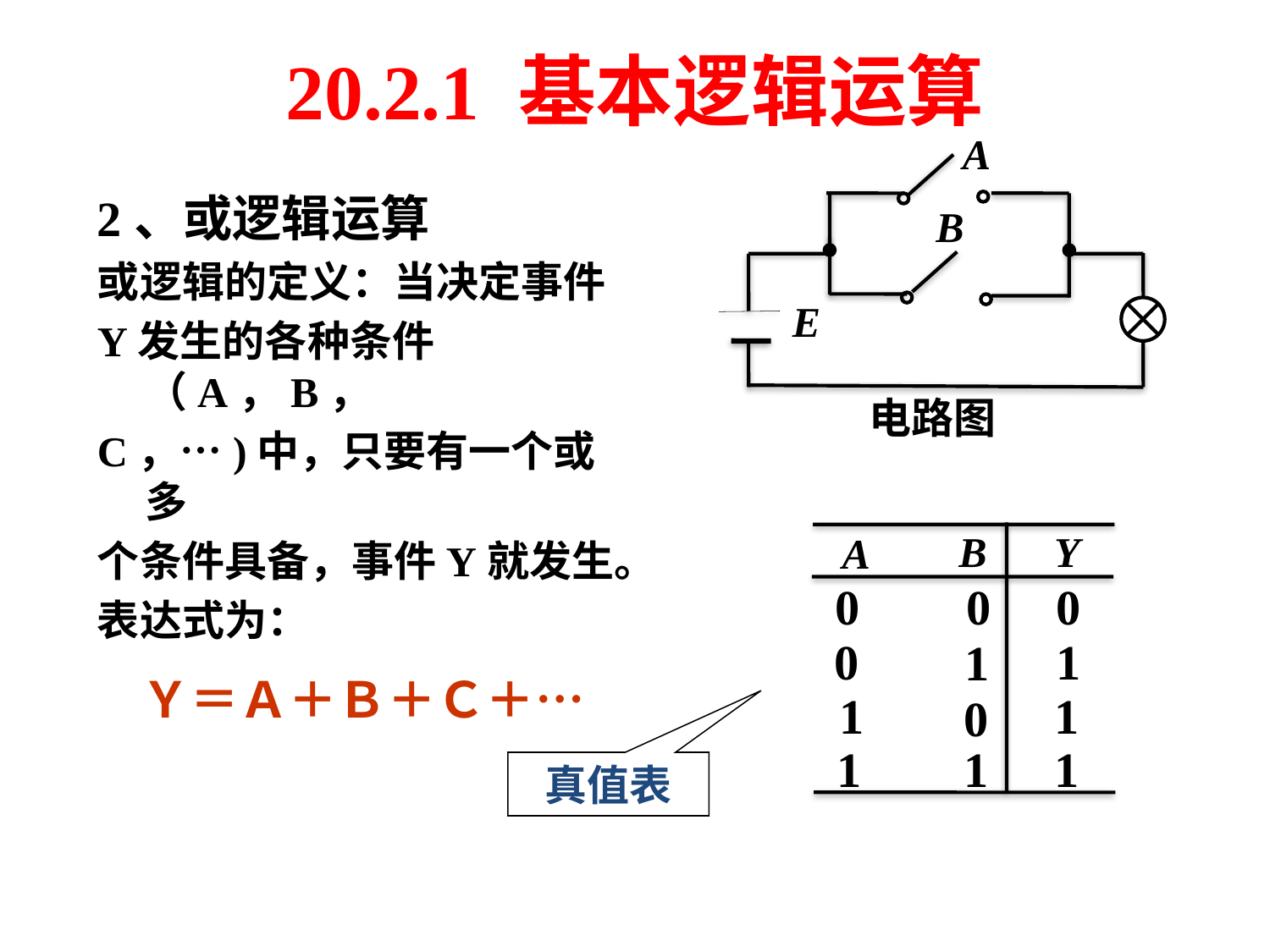

# 20.2.1 基本逻辑运算
A

B

电路图
E

2、或逻辑运算
或逻辑的定义：当决定事件
Y发生的各种条件（A，B，
C，…)中，只要有一个或多
个条件具备，事件Y就发生。
表达式为：
Ｙ＝Ａ＋Ｂ＋Ｃ＋…

B
Y
A

1

0
0
0
1
1
0
0
1
1
1
1

真值表